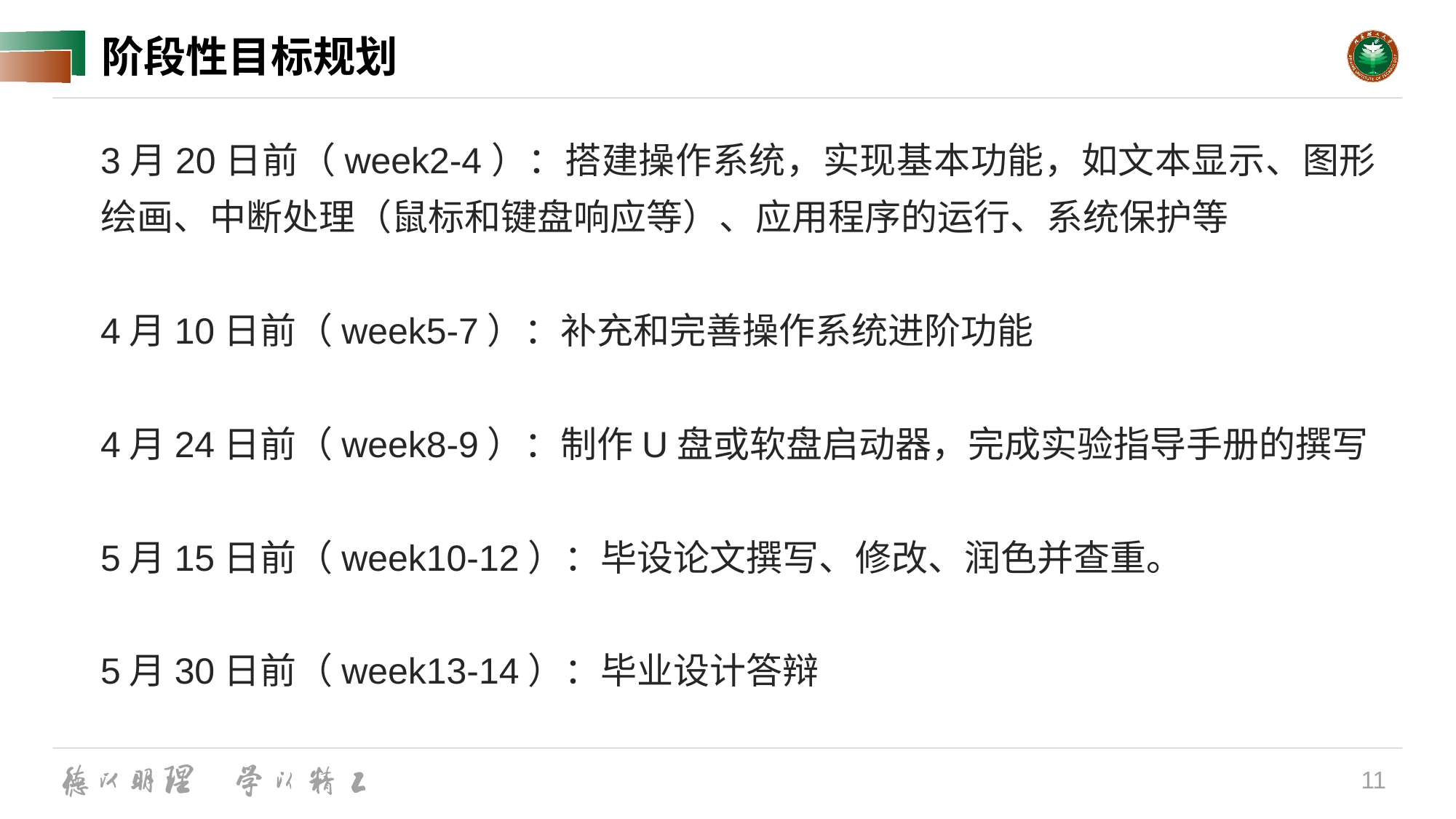

# 阶段性目标规划
3月20日前（week2-4）：搭建操作系统，实现基本功能，如文本显示、图形绘画、中断处理（鼠标和键盘响应等）、应用程序的运行、系统保护等

4月10日前（week5-7）：补充和完善操作系统进阶功能

4月24日前（week8-9）：制作U盘或软盘启动器，完成实验指导手册的撰写

5月15日前（week10-12）：毕设论文撰写、修改、润色并查重。

5月30日前（week13-14）：毕业设计答辩